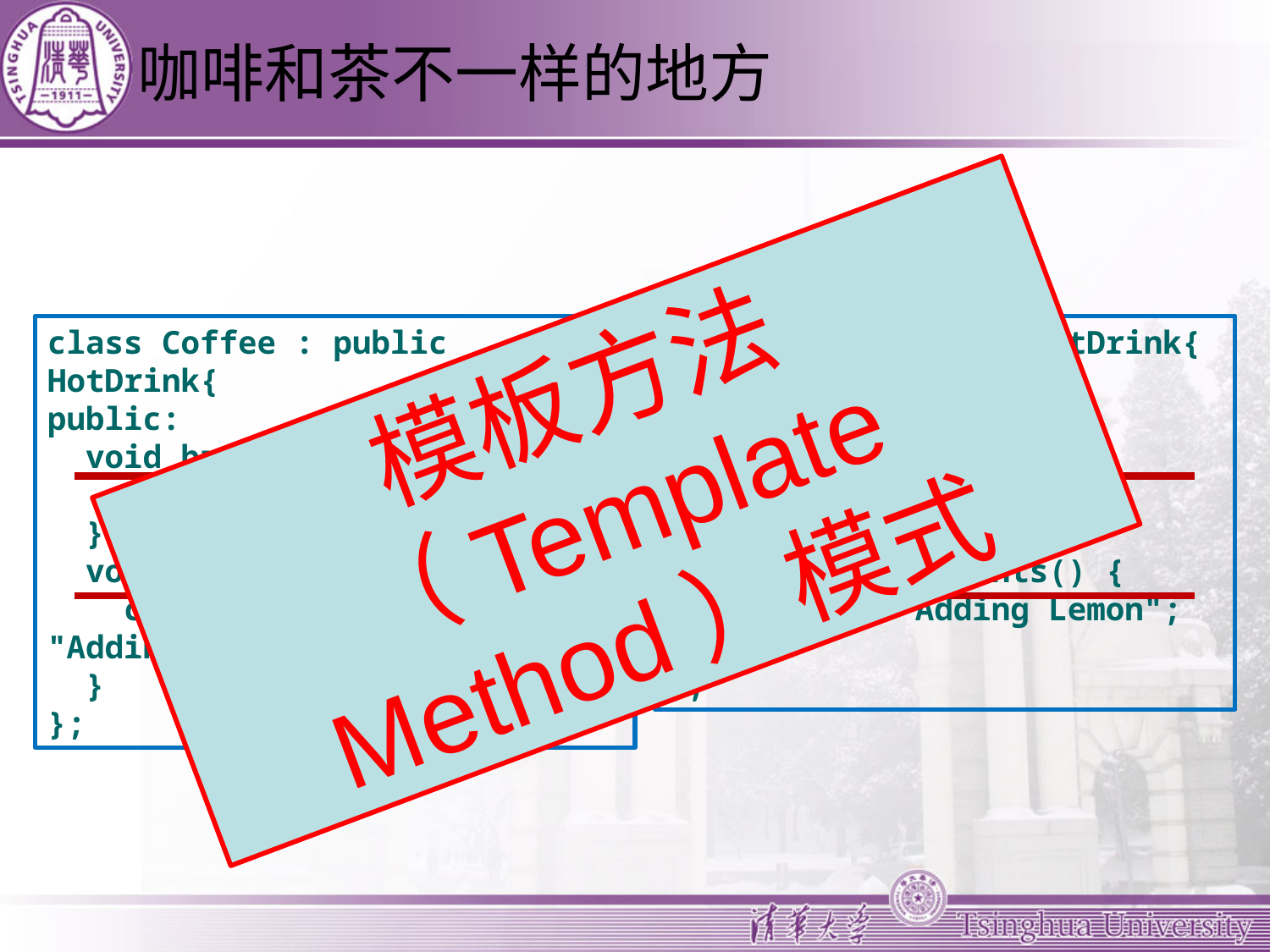

# 咖啡和茶不一样的地方
模板方法（Template Method）模式
class Coffee : public HotDrink{
public:
  void brew() {
    cout << "Dripping Coffee";
  }
  void addCondiments() {
    cout << "Adding Sugar and Milk";
  }
};
class Tea : public HotDrink{
public:
  void brew() {
    cout << " Steeping the tea ";
  }
  void addCondiments() {
    cout << "Adding Lemon";
  }
};